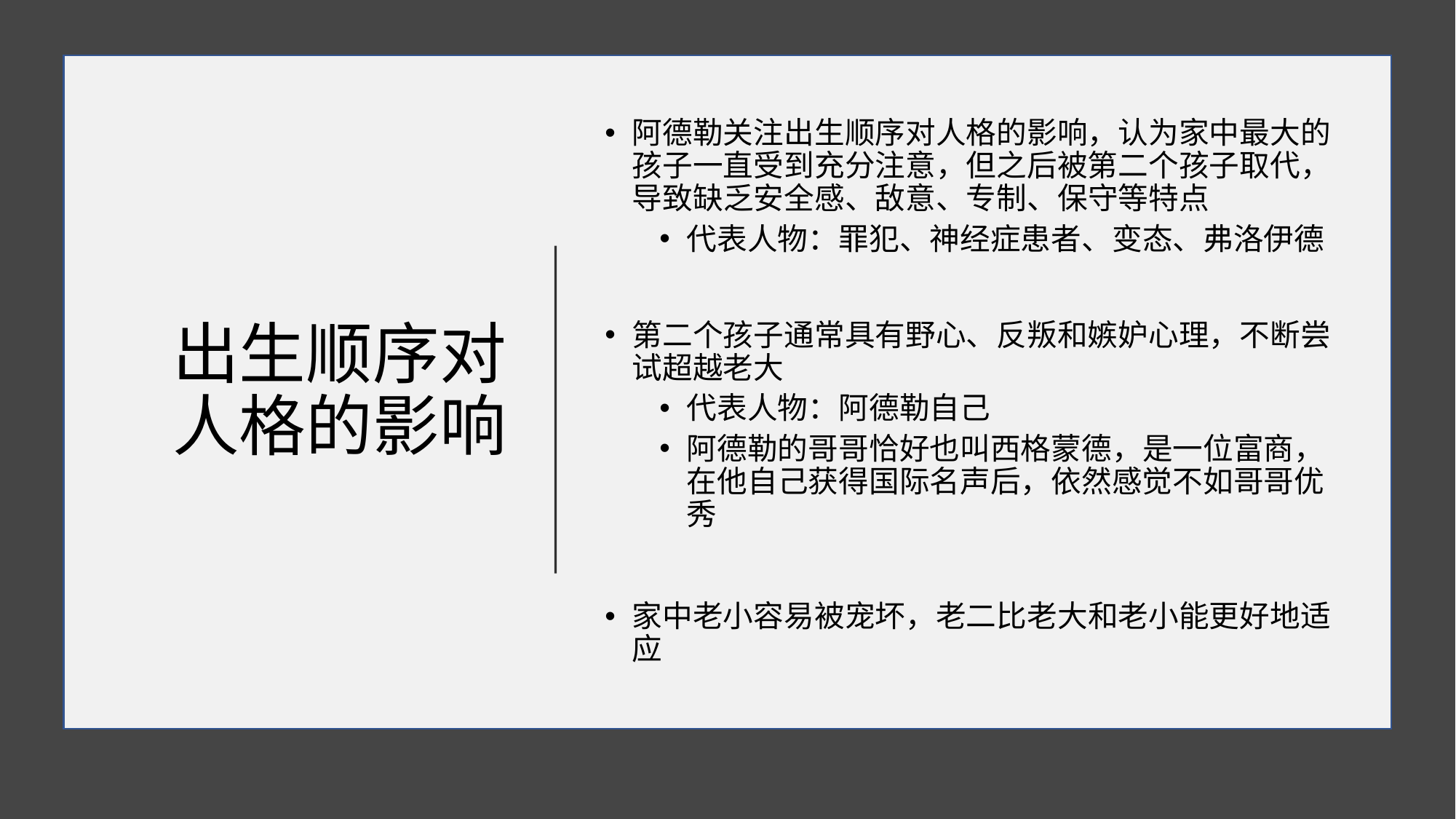

# 出生顺序对人格的影响
阿德勒关注出生顺序对人格的影响，认为家中最大的孩子一直受到充分注意，但之后被第二个孩子取代，导致缺乏安全感、敌意、专制、保守等特点
代表人物：罪犯、神经症患者、变态、弗洛伊德

第二个孩子通常具有野心、反叛和嫉妒心理，不断尝试超越老大
代表人物：阿德勒自己
阿德勒的哥哥恰好也叫西格蒙德，是一位富商，在他自己获得国际名声后，依然感觉不如哥哥优秀

家中老小容易被宠坏，老二比老大和老小能更好地适应